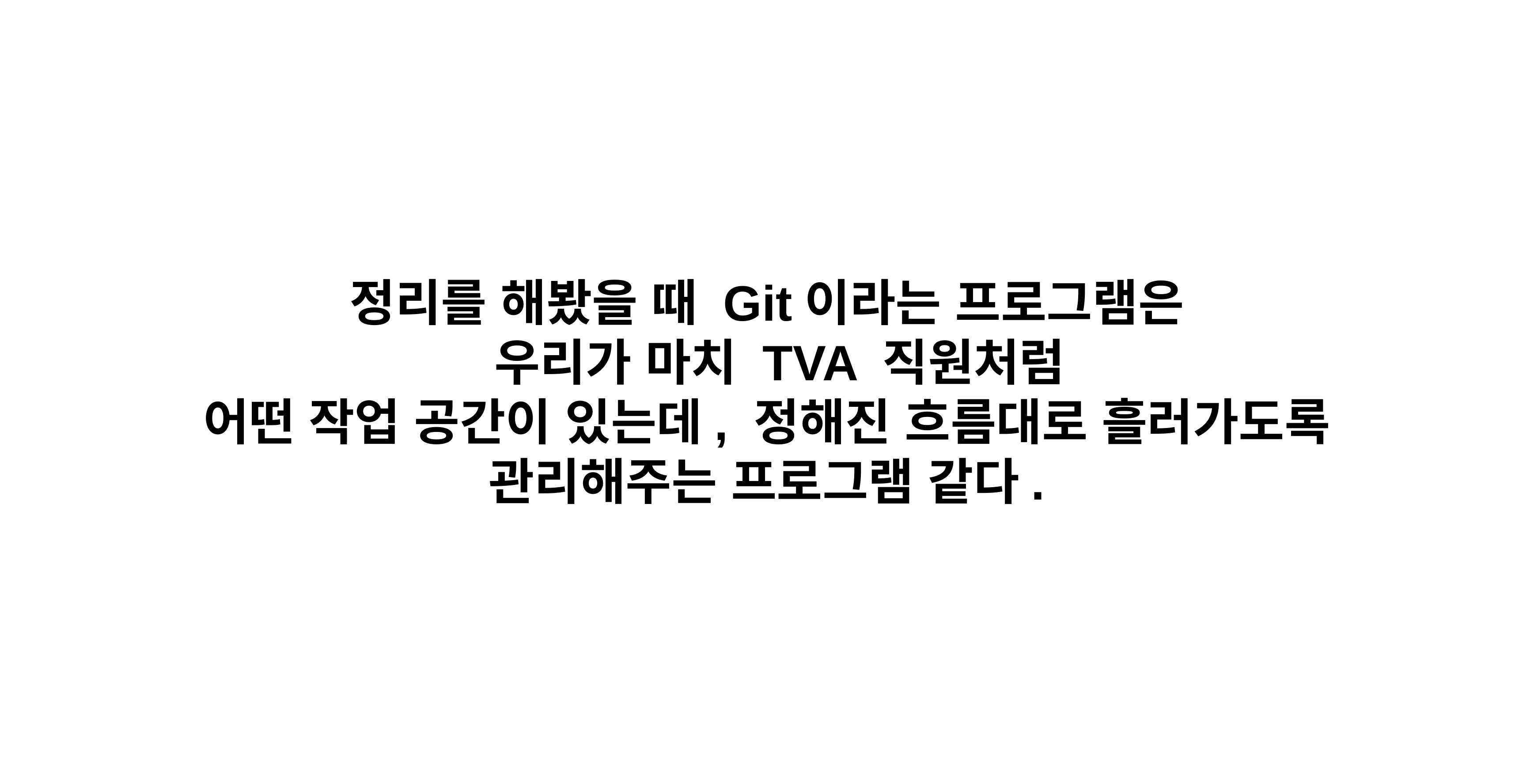

정리를 해봤을 때 Git이라는 프로그램은
 우리가 마치 TVA 직원처럼
어떤 작업 공간이 있는데, 정해진 흐름대로 흘러가도록
관리해주는 프로그램 같다.